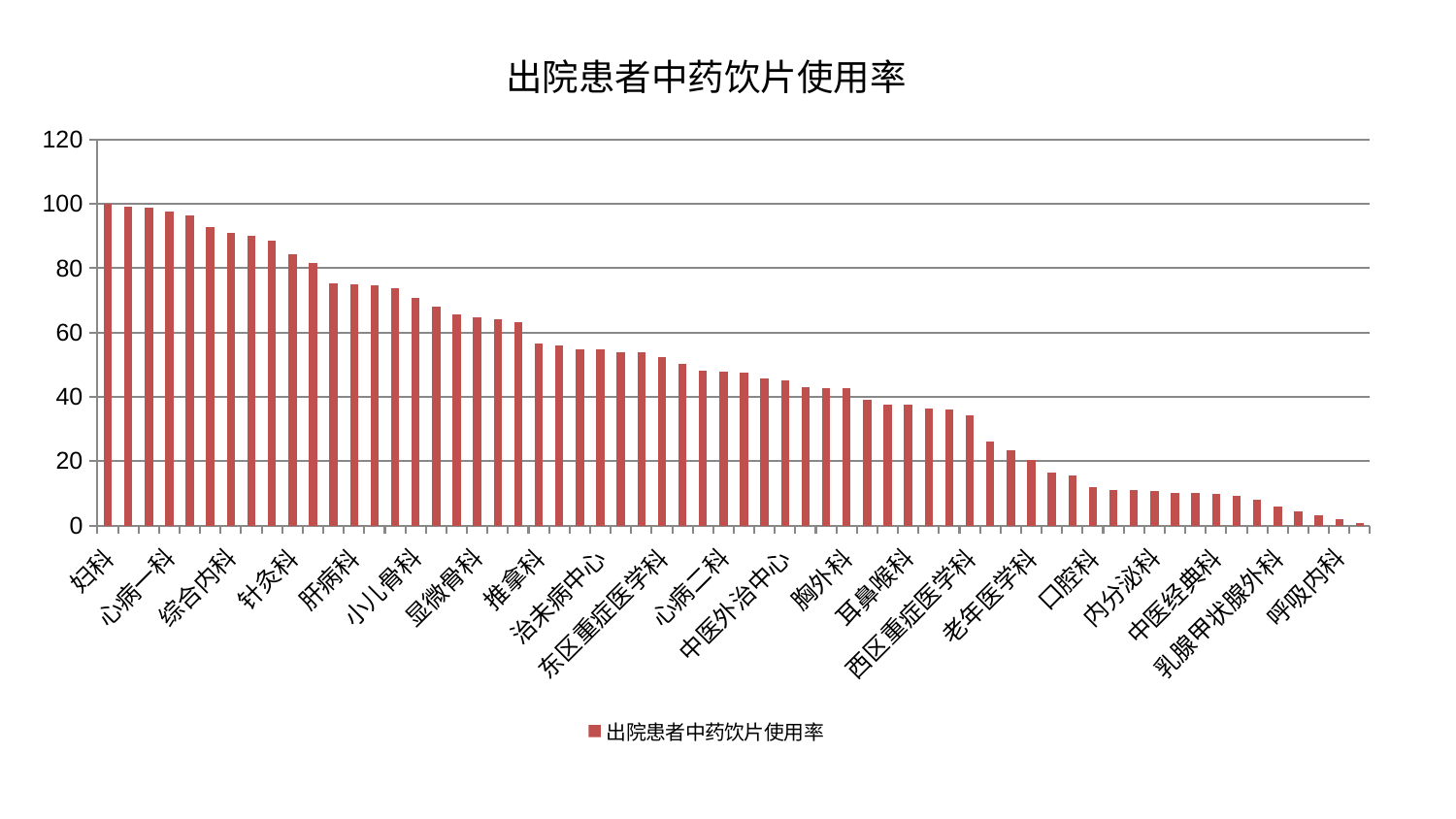

### Chart: 出院患者中药饮片使用率

| Category | 出院患者中药饮片使用率 |
|---|---|
| 妇科 | 100.0 |
| 小儿推拿科 | 99.04822347501162 |
| 身心医学科 | 98.6905229103645 |
| 心病一科 | 97.7059330481319 |
| 皮肤科 | 96.31116378375577 |
| 男科 | 92.88860109426953 |
| 综合内科 | 91.11578160566877 |
| 神经内科 | 90.22883790506813 |
| 肾脏内科 | 88.63301131431236 |
| 针灸科 | 84.49207350958076 |
| 医院 | 81.77280812252117 |
| 眼科 | 75.42637120009277 |
| 肝病科 | 75.14111549718818 |
| 肾病科 | 74.58273668507896 |
| 肿瘤内科 | 73.8776345842003 |
| 小儿骨科 | 70.64616671856085 |
| 消化内科 | 68.1679366880771 |
| 脾胃病科 | 65.7591117956493 |
| 显微骨科 | 64.8200317851292 |
| 肛肠科 | 64.11564928029513 |
| 脑病三科 | 63.343603397396045 |
| 推拿科 | 56.74564211159923 |
| 产科 | 55.896177254766954 |
| 泌尿外科 | 54.811976191116926 |
| 治未病中心 | 54.76784288702037 |
| 妇科妇二科合并 | 53.98918218653117 |
| 脊柱骨科 | 53.976185552335494 |
| 东区重症医学科 | 52.31081190596006 |
| 肝胆外科 | 50.20095114754302 |
| 微创骨科 | 48.20240488575081 |
| 心病二科 | 47.884320616903004 |
| 康复科 | 47.57637486416328 |
| 儿科 | 45.87475444172582 |
| 中医外治中心 | 45.1735072958902 |
| 风湿病科 | 42.97110859929465 |
| 妇二科 | 42.85561861655931 |
| 胸外科 | 42.575702378923054 |
| 心血管内科 | 39.00045854876184 |
| 关节骨科 | 37.49103667024876 |
| 耳鼻喉科 | 37.43033059010433 |
| 神经外科 | 36.23826958080856 |
| 血液科 | 36.17485864563796 |
| 西区重症医学科 | 34.10895181933026 |
| 心病四科 | 26.029338886611253 |
| 运动损伤骨科 | 23.291474468695053 |
| 老年医学科 | 20.461243309388866 |
| 脑病二科 | 16.36830260474513 |
| 创伤骨科 | 15.680321653385596 |
| 口腔科 | 12.029960285118134 |
| 脑病一科 | 10.962948631031905 |
| 脾胃科消化科合并 | 10.947563803632983 |
| 内分泌科 | 10.714843247897837 |
| 普通外科 | 10.214010848984023 |
| 美容皮肤科 | 10.048224836768087 |
| 中医经典科 | 9.851942807794643 |
| 东区肾病科 | 9.121571124487147 |
| 周围血管科 | 7.987966778908073 |
| 乳腺甲状腺外科 | 5.804430817806489 |
| 骨科 | 4.480897909672051 |
| 重症医学科 | 3.192532934557504 |
| 呼吸内科 | 1.9777566252459375 |
| 心病三科 | 0.8853847436130163 |
15